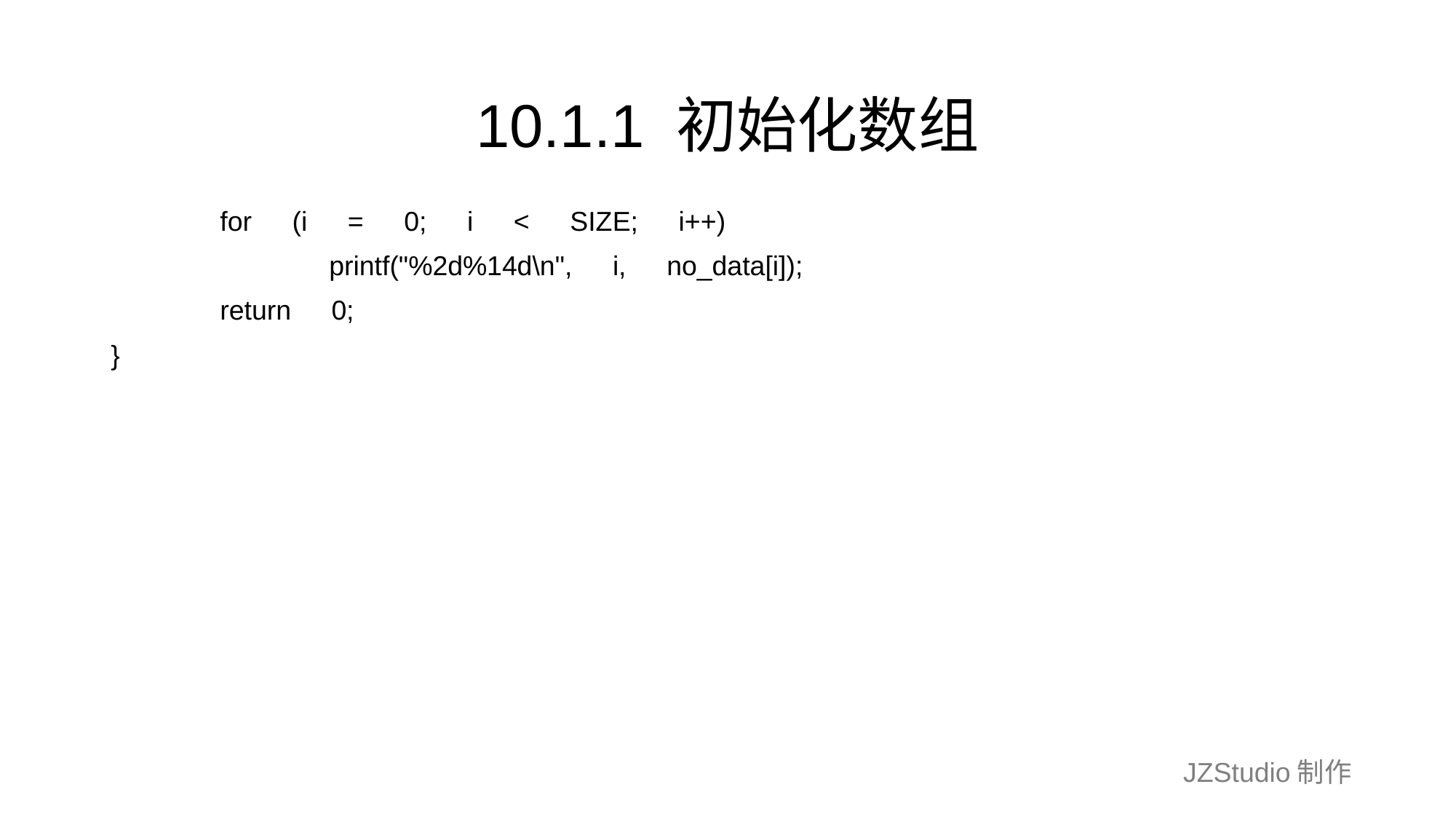

# 10.1.1 初始化数组
	for　(i　=　0;　i　<　SIZE;　i++)
		printf("%2d%14d\n",　i,　no_data[i]);
	return　0;
}